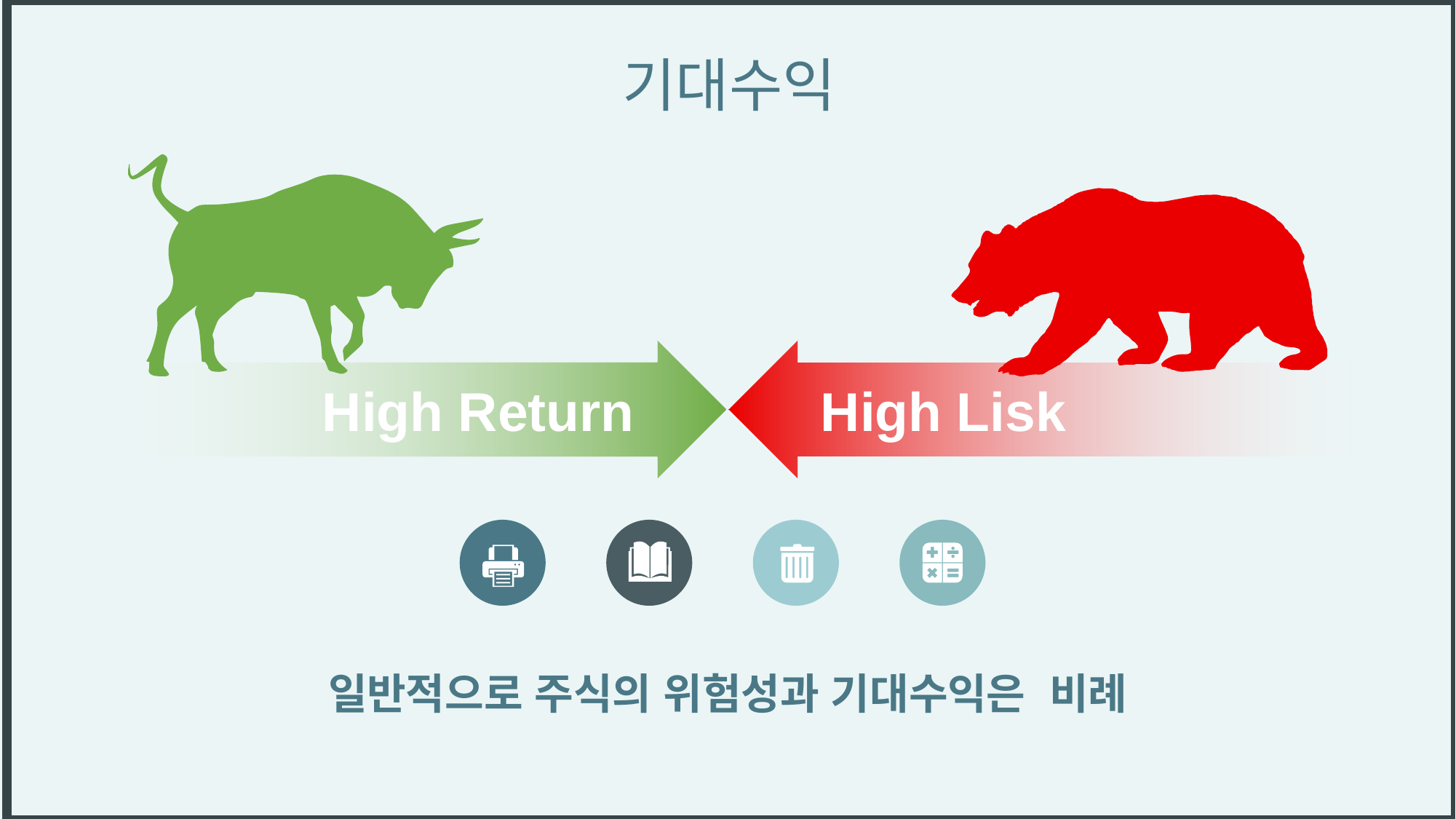

기대수익

High Return

High Lisk

일반적으로 주식의 위험성과 기대수익은  비례